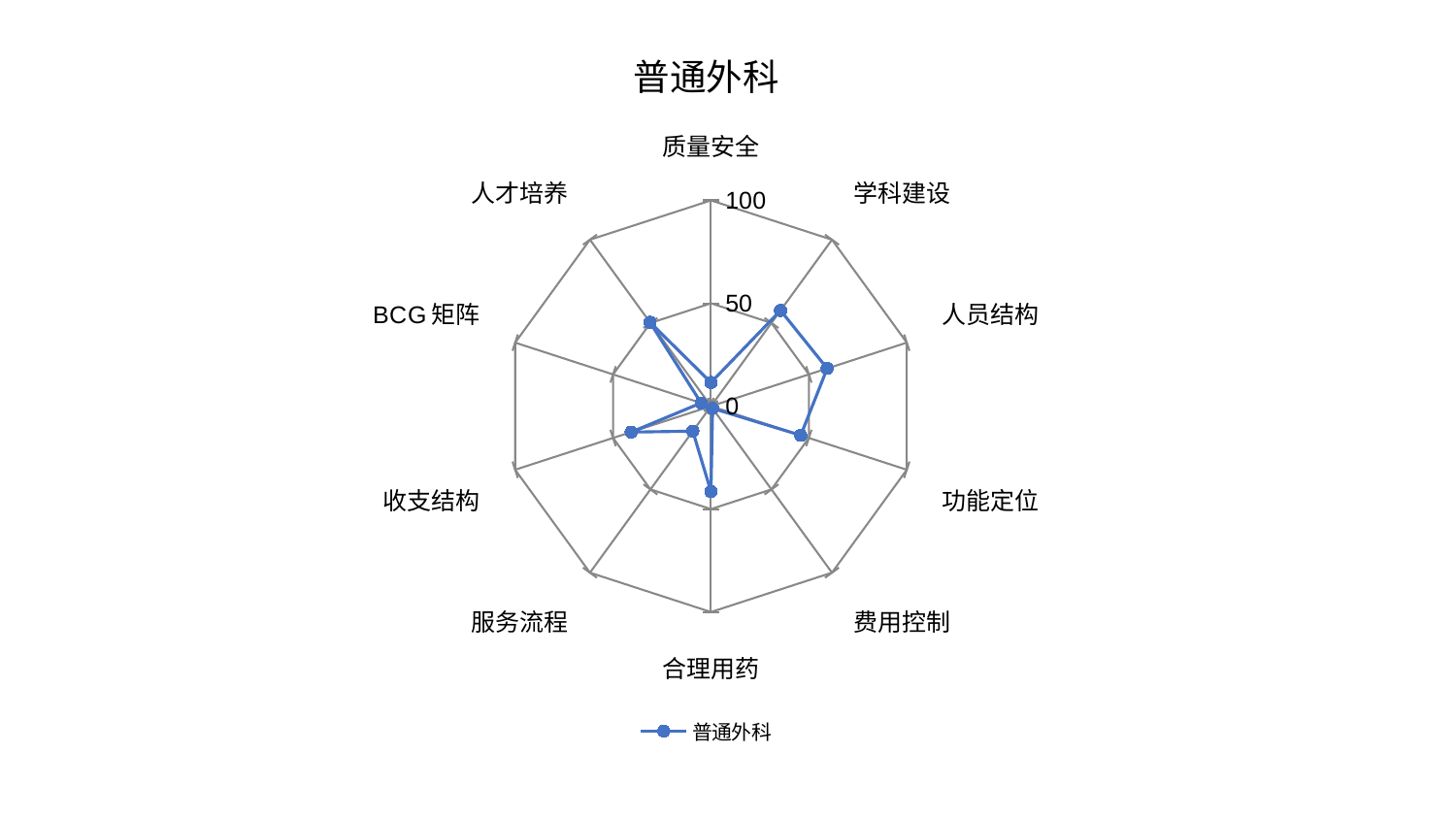

### Chart: 普通外科

| Category | 普通外科 |
|---|---|
| 质量安全 | 11.520271922288195 |
| 学科建设 | 57.51558134387369 |
| 人员结构 | 59.35139221445046 |
| 功能定位 | 45.845621774593724 |
| 费用控制 | 1.3301064577283699 |
| 合理用药 | 41.5205100409586 |
| 服务流程 | 15.031237504426752 |
| 收支结构 | 40.7536944424617 |
| BCG矩阵 | 5.038472483986331 |
| 人才培养 | 50.3693522317138 |
122